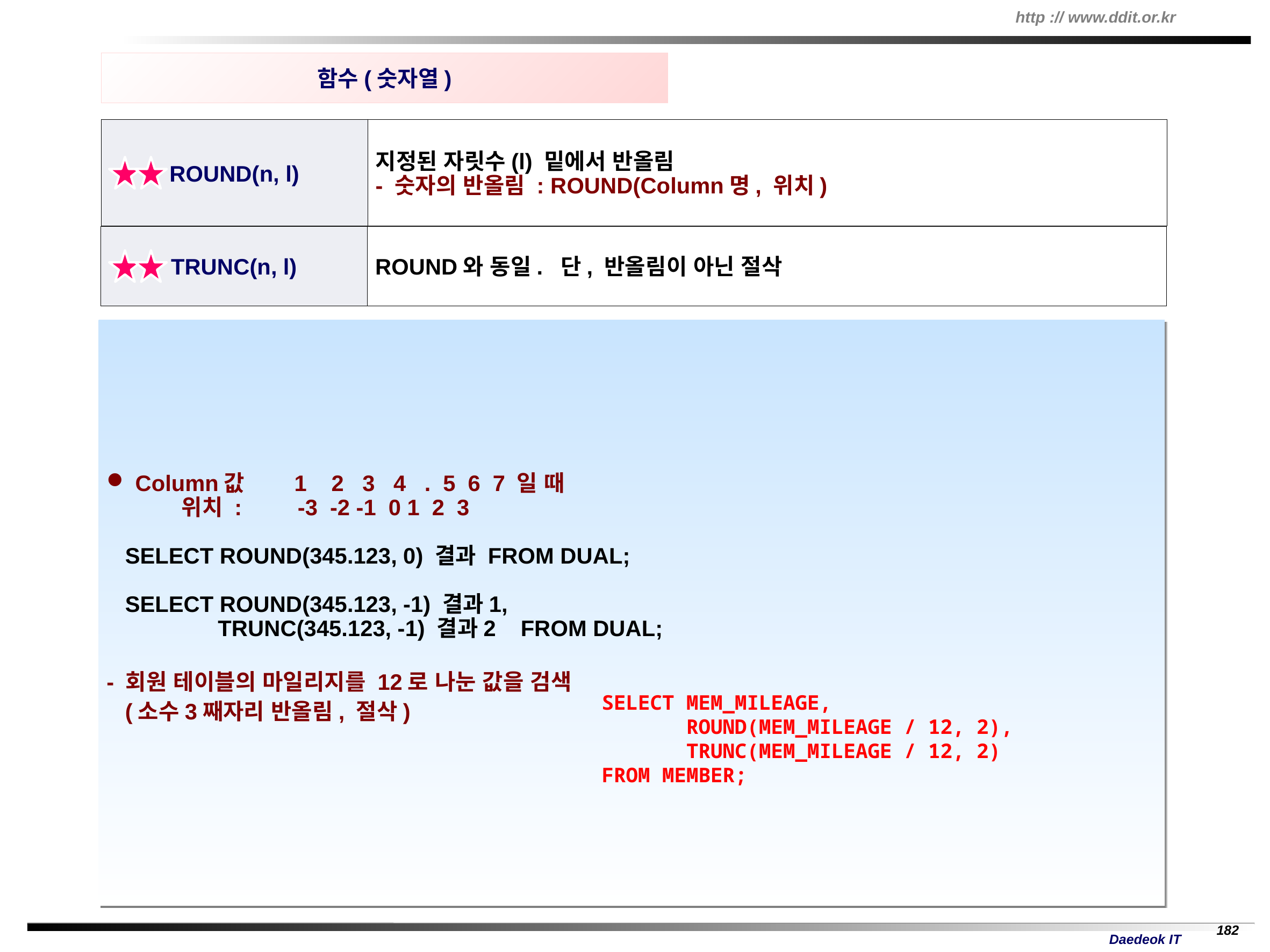

함수(숫자열)
ROUND(n, l)
지정된 자릿수(l) 밑에서 반올림
- 숫자의 반올림 : ROUND(Column명, 위치)

TRUNC(n, l)
ROUND와 동일.  단, 반올림이 아닌 절삭

 Column값       1    2   3   4   .  5  6  7 일 때
           위치 :         -3  -2 -1  0 1  2  3

   SELECT ROUND(345.123, 0) 결과 FROM DUAL;

   SELECT ROUND(345.123, -1) 결과1,
                  TRUNC(345.123, -1) 결과2    FROM DUAL;

- 회원 테이블의 마일리지를 12로 나눈 값을 검색
   (소수3째자리 반올림, 절삭)

SELECT MEM_MILEAGE,
       ROUND(MEM_MILEAGE / 12, 2),
       TRUNC(MEM_MILEAGE / 12, 2)
FROM MEMBER;